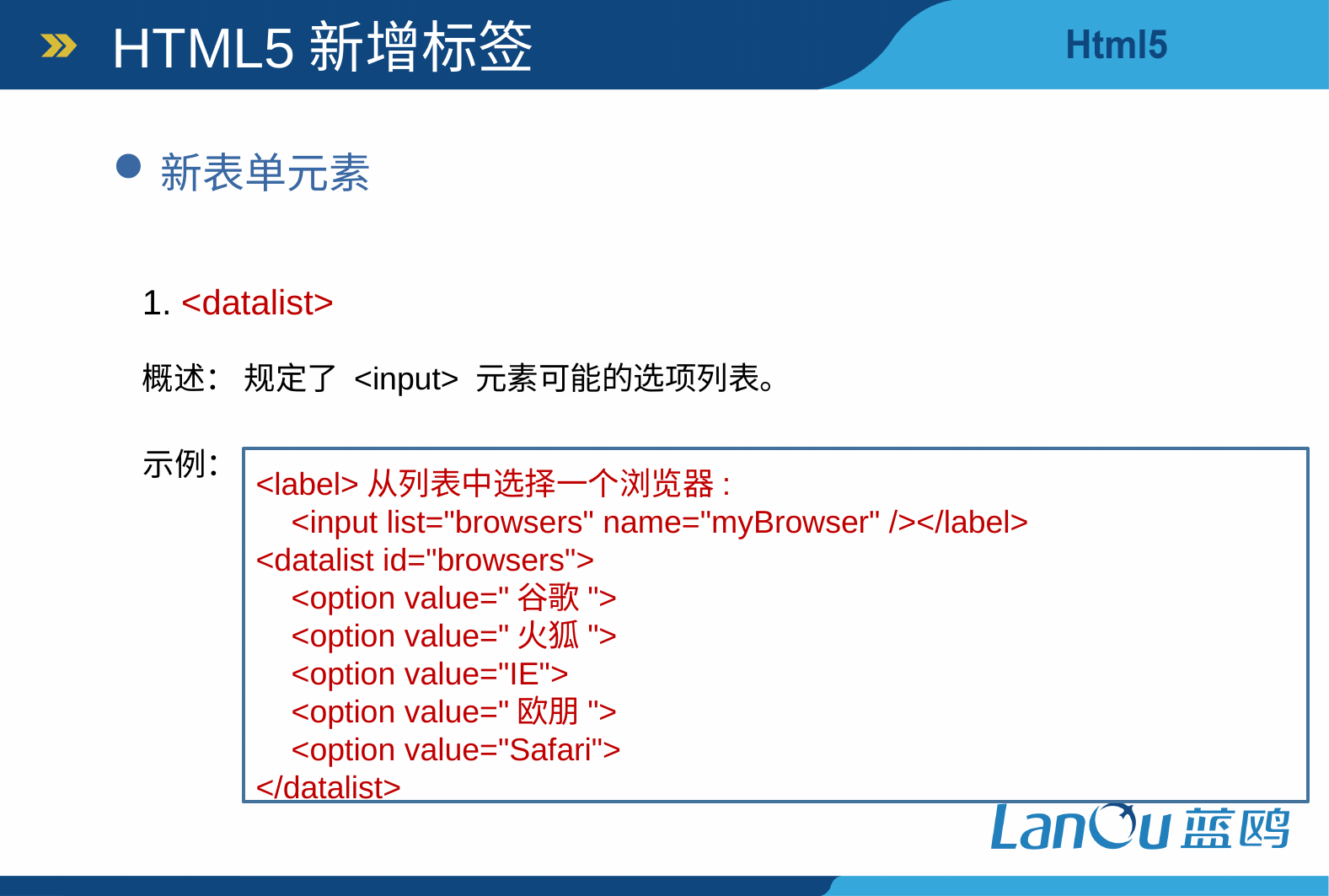

HTML5新增标签
新表单元素

1. <datalist>
概述： 规定了 <input> 元素可能的选项列表。
示例：

<label>从列表中选择一个浏览器:
    <input list="browsers" name="myBrowser" /></label>
<datalist id="browsers">
    <option value="谷歌">
    <option value="火狐">
    <option value="IE">
    <option value="欧朋">
    <option value="Safari">
</datalist>